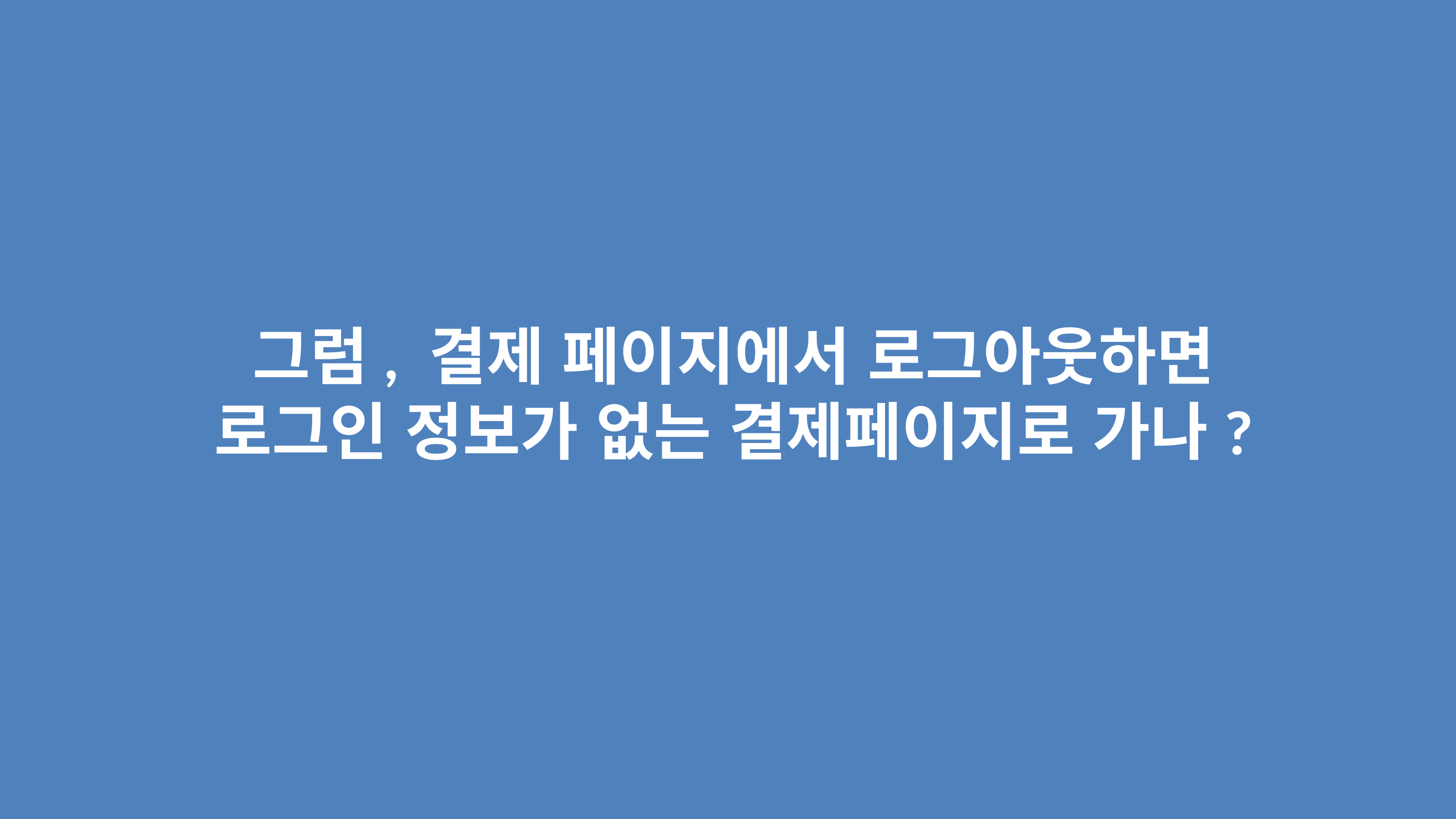

그럼, 결제 페이지에서 로그아웃하면
로그인 정보가 없는 결제페이지로 가나?